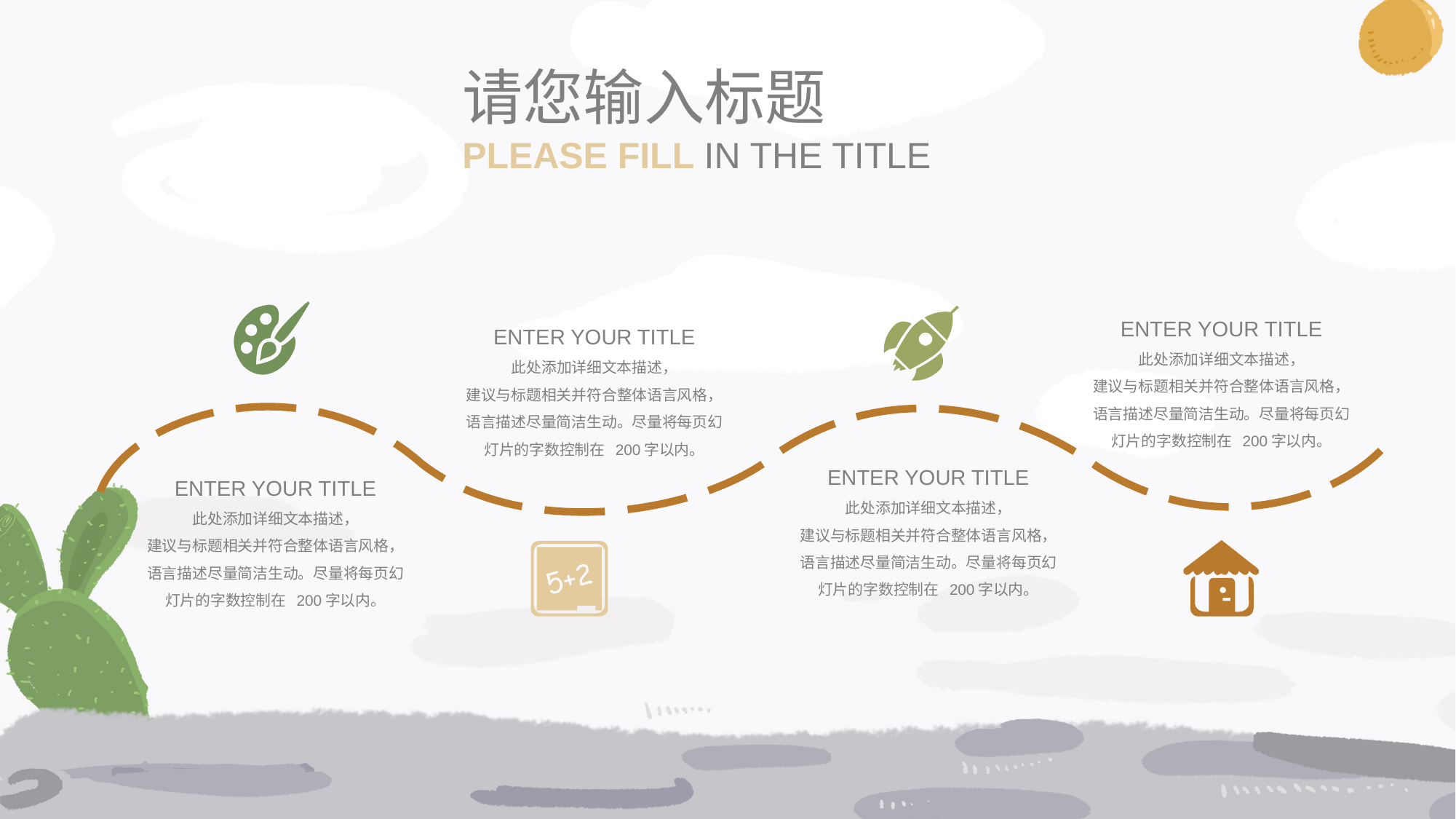

请您输入标题
PLEASE FILL IN THE TITLE

ENTER YOUR TITLE
此处添加详细文本描述，
建议与标题相关并符合整体语言风格，语言描述尽量简洁生动。尽量将每页幻灯片的字数控制在  200字以内。
ENTER YOUR TITLE
此处添加详细文本描述，
建议与标题相关并符合整体语言风格，语言描述尽量简洁生动。尽量将每页幻灯片的字数控制在  200字以内。

ENTER YOUR TITLE
此处添加详细文本描述，
建议与标题相关并符合整体语言风格，语言描述尽量简洁生动。尽量将每页幻灯片的字数控制在  200字以内。
ENTER YOUR TITLE
此处添加详细文本描述，
建议与标题相关并符合整体语言风格，语言描述尽量简洁生动。尽量将每页幻灯片的字数控制在  200字以内。